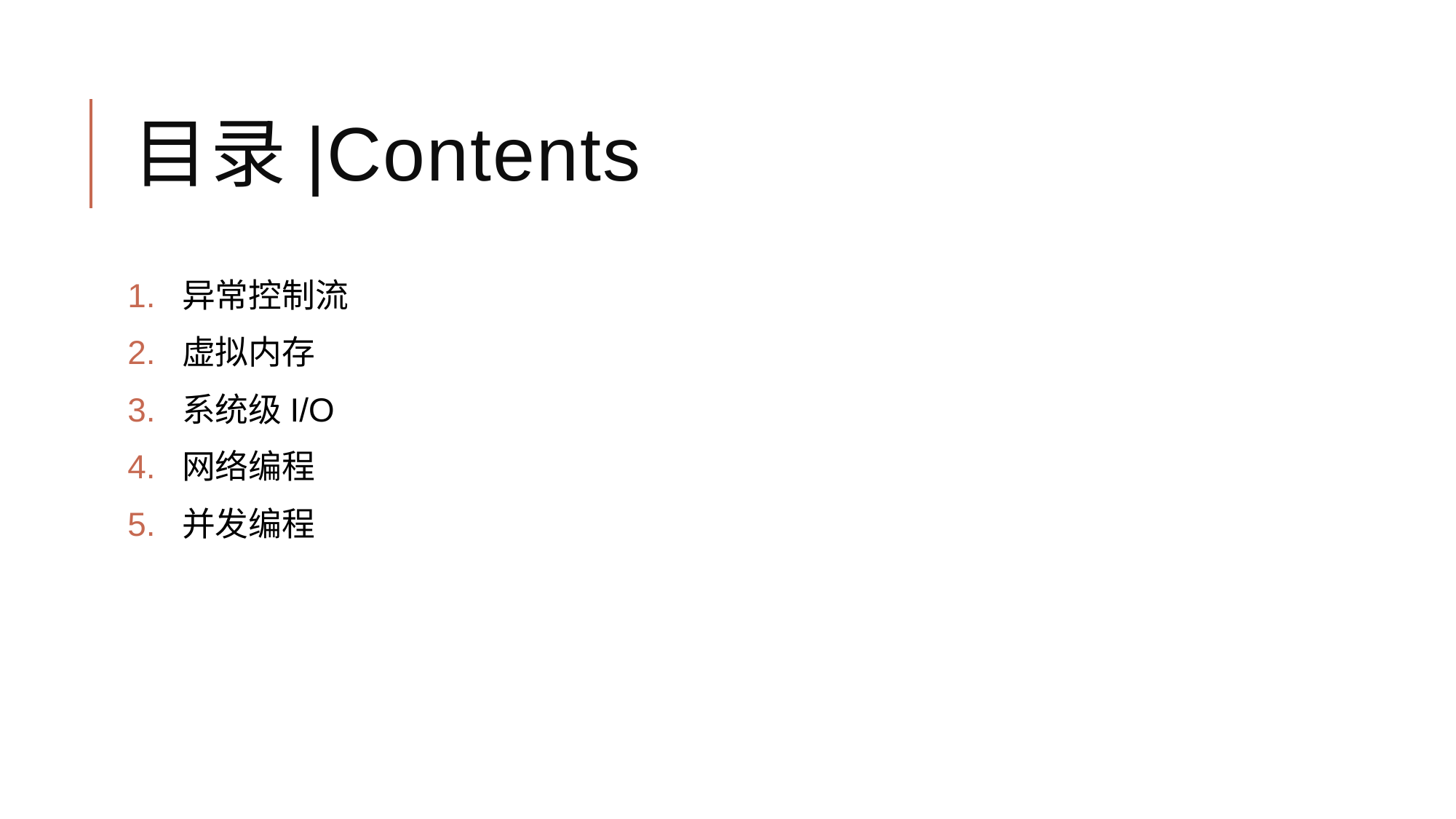

# 目录|Contents
异常控制流
虚拟内存
系统级I/O
网络编程
并发编程